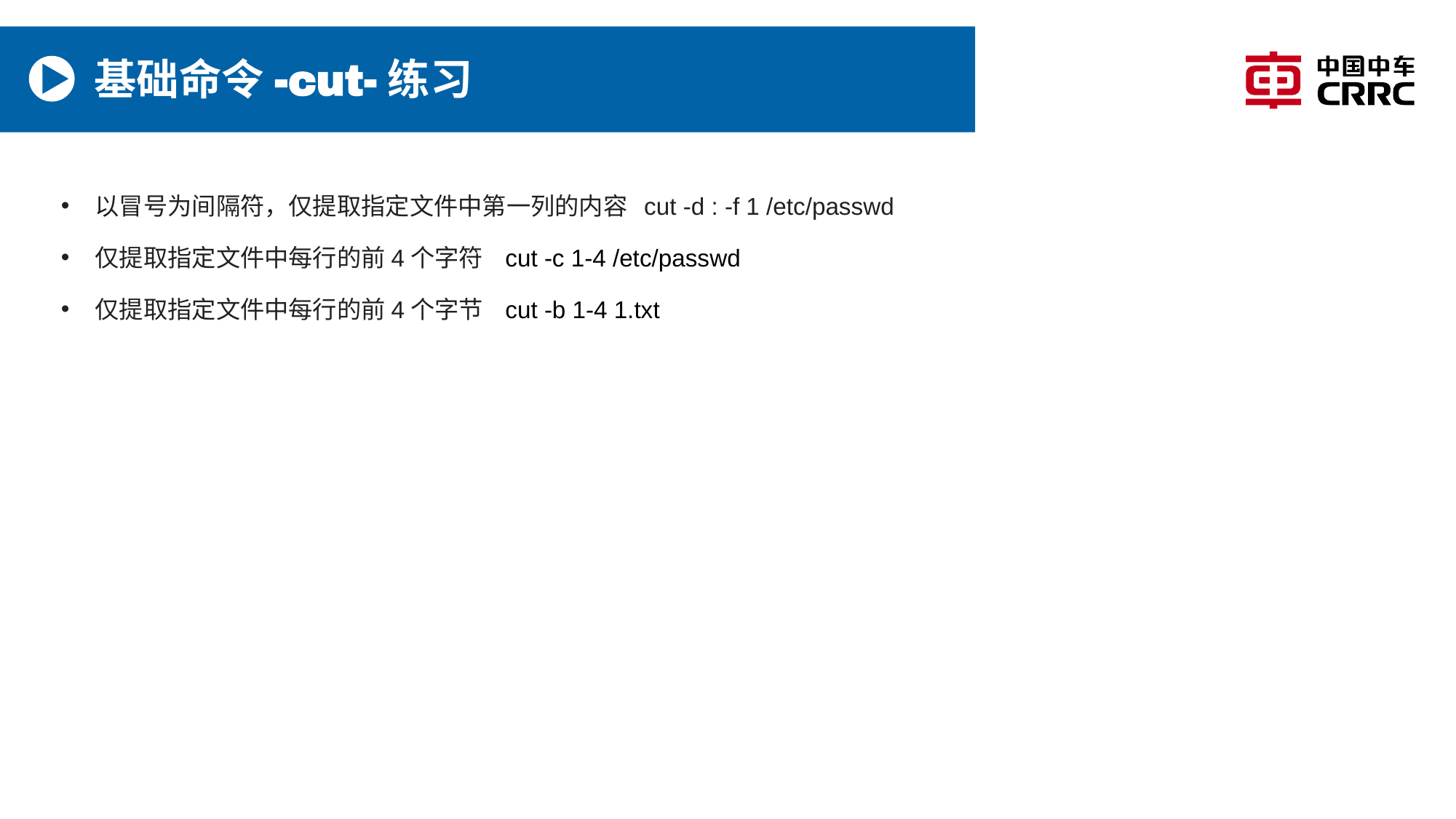

# 基础命令-cut-练习
以冒号为间隔符，仅提取指定文件中第一列的内容  cut -d : -f 1 /etc/passwd
仅提取指定文件中每行的前4个字符   cut -c 1-4 /etc/passwd
仅提取指定文件中每行的前4个字节   cut -b 1-4 1.txt

22